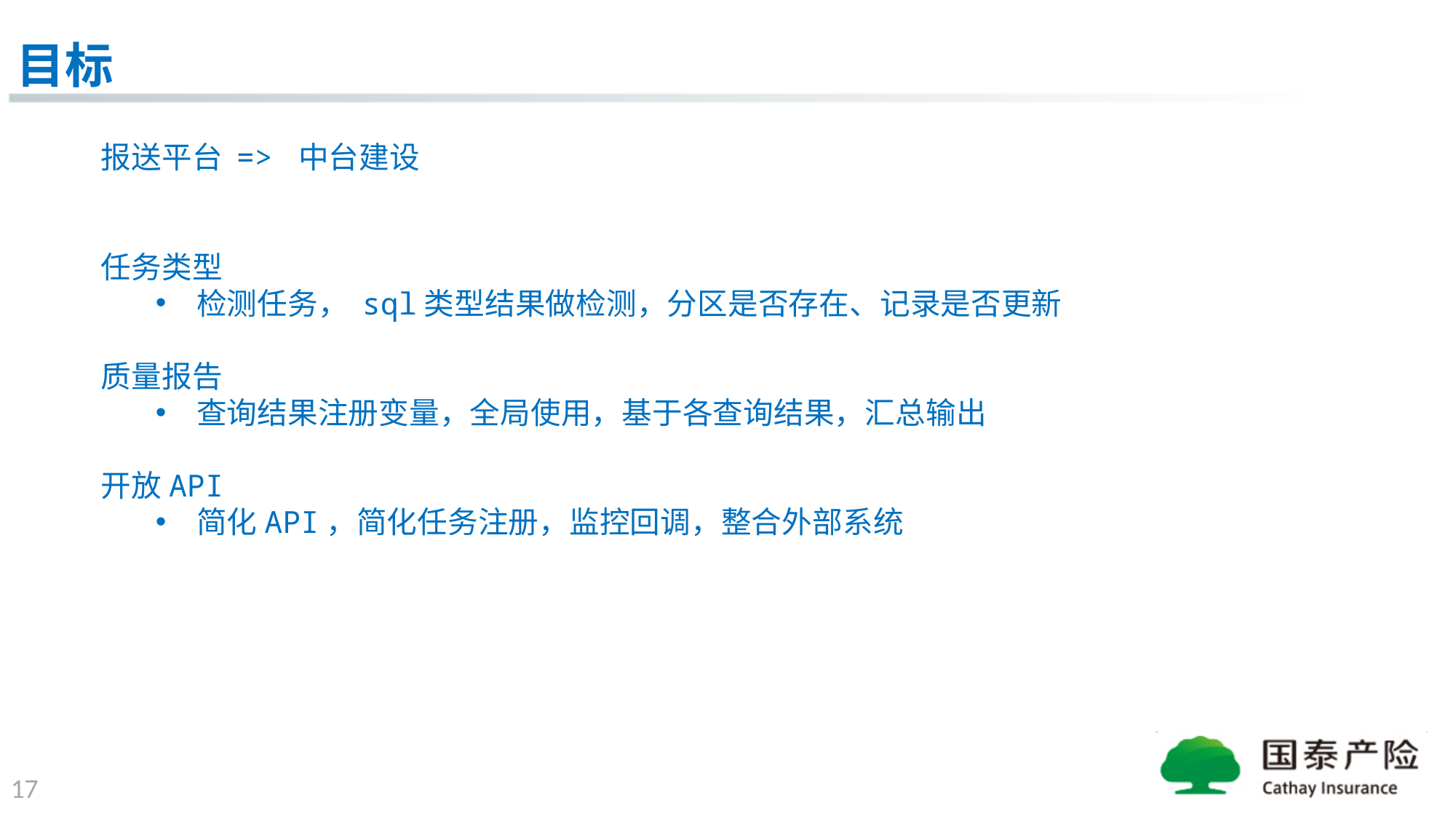

目标

报送平台 => 中台建设

任务类型
检测任务， sql类型结果做检测，分区是否存在、记录是否更新

质量报告
查询结果注册变量，全局使用，基于各查询结果，汇总输出

开放API
简化API，简化任务注册，监控回调，整合外部系统
17